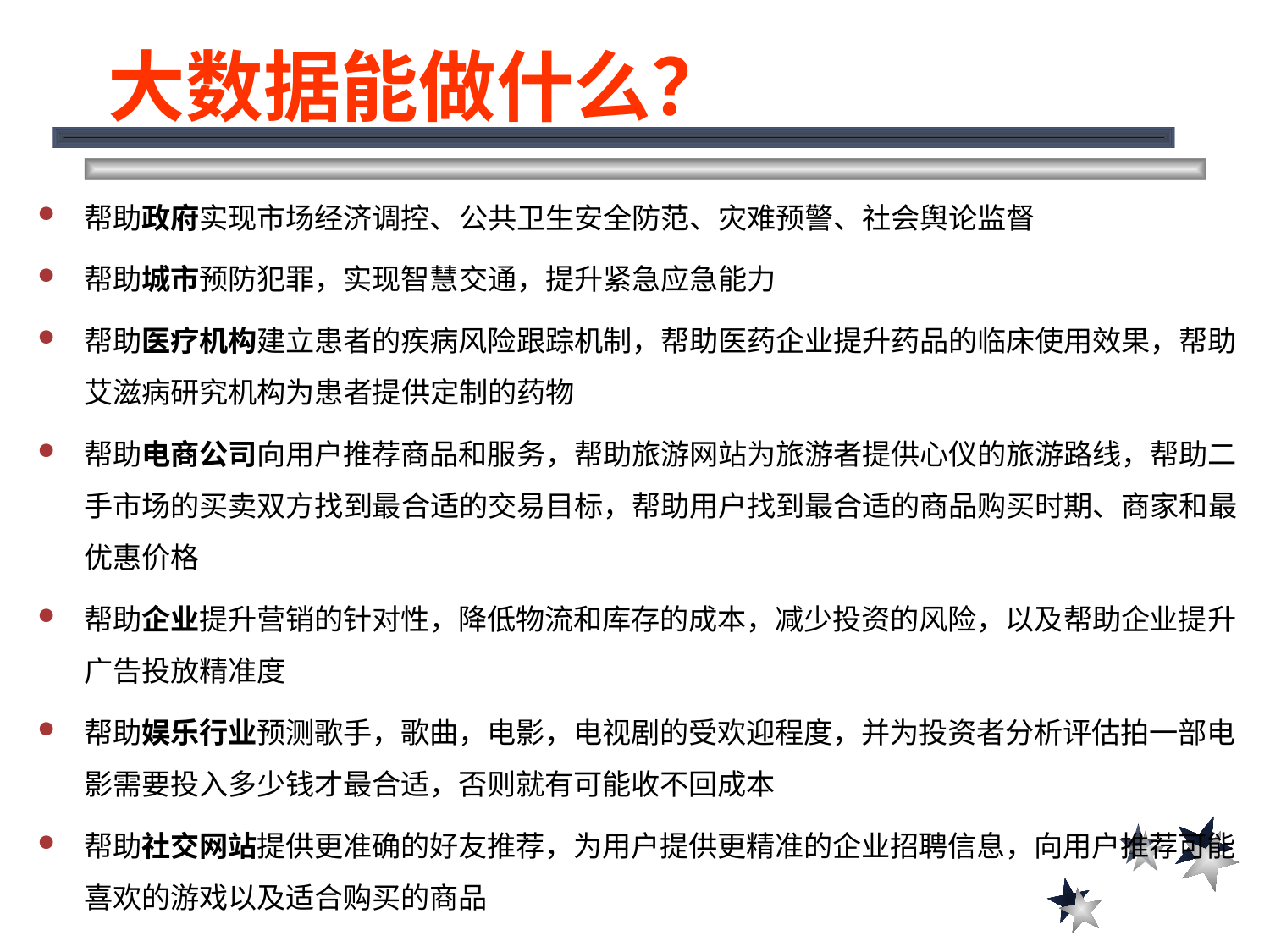

# 大数据能做什么？
帮助政府实现市场经济调控、公共卫生安全防范、灾难预警、社会舆论监督
帮助城市预防犯罪，实现智慧交通，提升紧急应急能力
帮助医疗机构建立患者的疾病风险跟踪机制，帮助医药企业提升药品的临床使用效果，帮助艾滋病研究机构为患者提供定制的药物
帮助电商公司向用户推荐商品和服务，帮助旅游网站为旅游者提供心仪的旅游路线，帮助二手市场的买卖双方找到最合适的交易目标，帮助用户找到最合适的商品购买时期、商家和最优惠价格
帮助企业提升营销的针对性，降低物流和库存的成本，减少投资的风险，以及帮助企业提升广告投放精准度
帮助娱乐行业预测歌手，歌曲，电影，电视剧的受欢迎程度，并为投资者分析评估拍一部电影需要投入多少钱才最合适，否则就有可能收不回成本
帮助社交网站提供更准确的好友推荐，为用户提供更精准的企业招聘信息，向用户推荐可能喜欢的游戏以及适合购买的商品